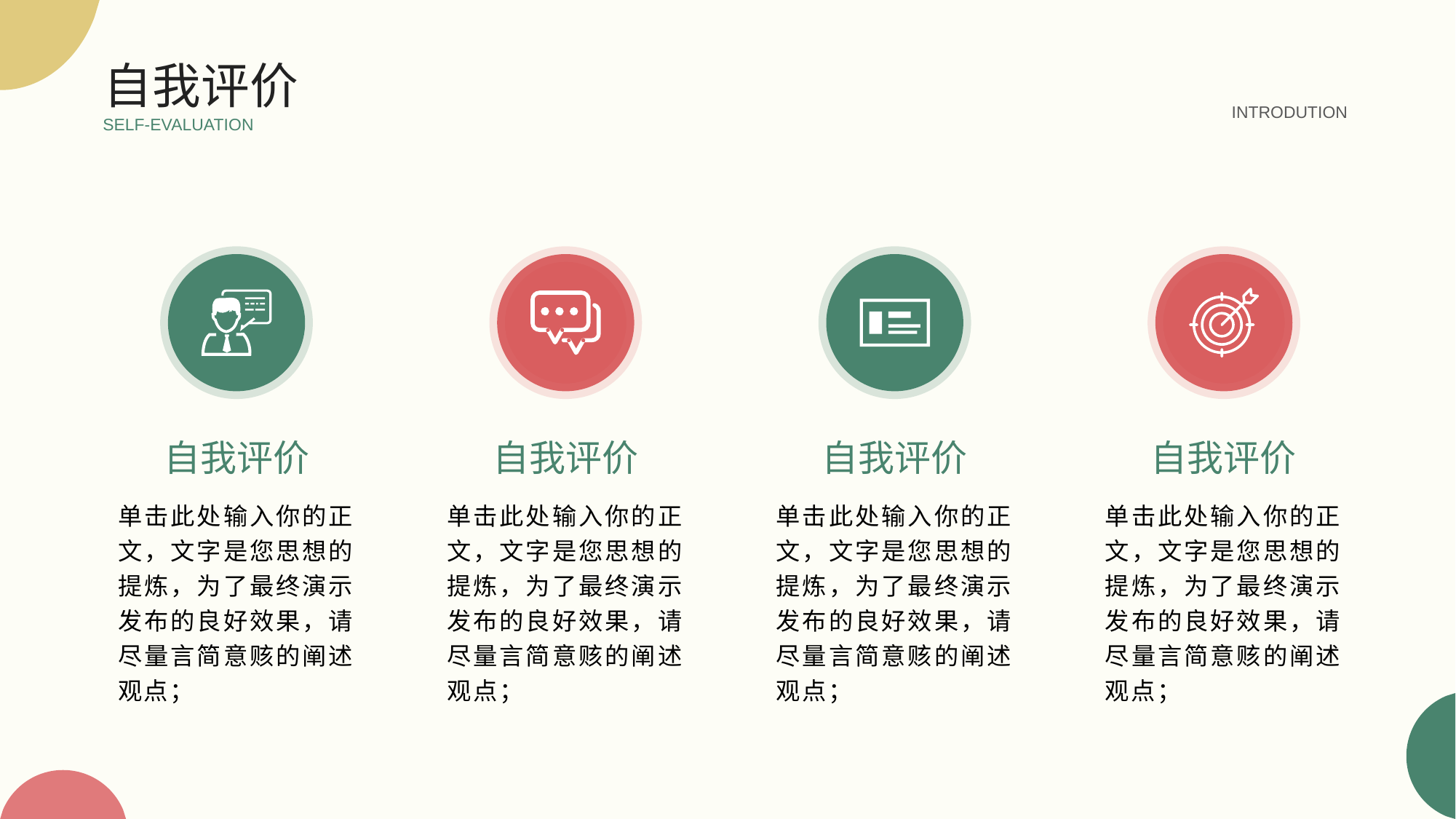

自我评价
INTRODUTION
SELF-EVALUATION

自我评价
单击此处输入你的正文，文字是您思想的提炼，为了最终演示发布的良好效果，请尽量言简意赅的阐述观点；

自我评价
单击此处输入你的正文，文字是您思想的提炼，为了最终演示发布的良好效果，请尽量言简意赅的阐述观点；

自我评价
自我评价
单击此处输入你的正文，文字是您思想的提炼，为了最终演示发布的良好效果，请尽量言简意赅的阐述观点；
单击此处输入你的正文，文字是您思想的提炼，为了最终演示发布的良好效果，请尽量言简意赅的阐述观点；